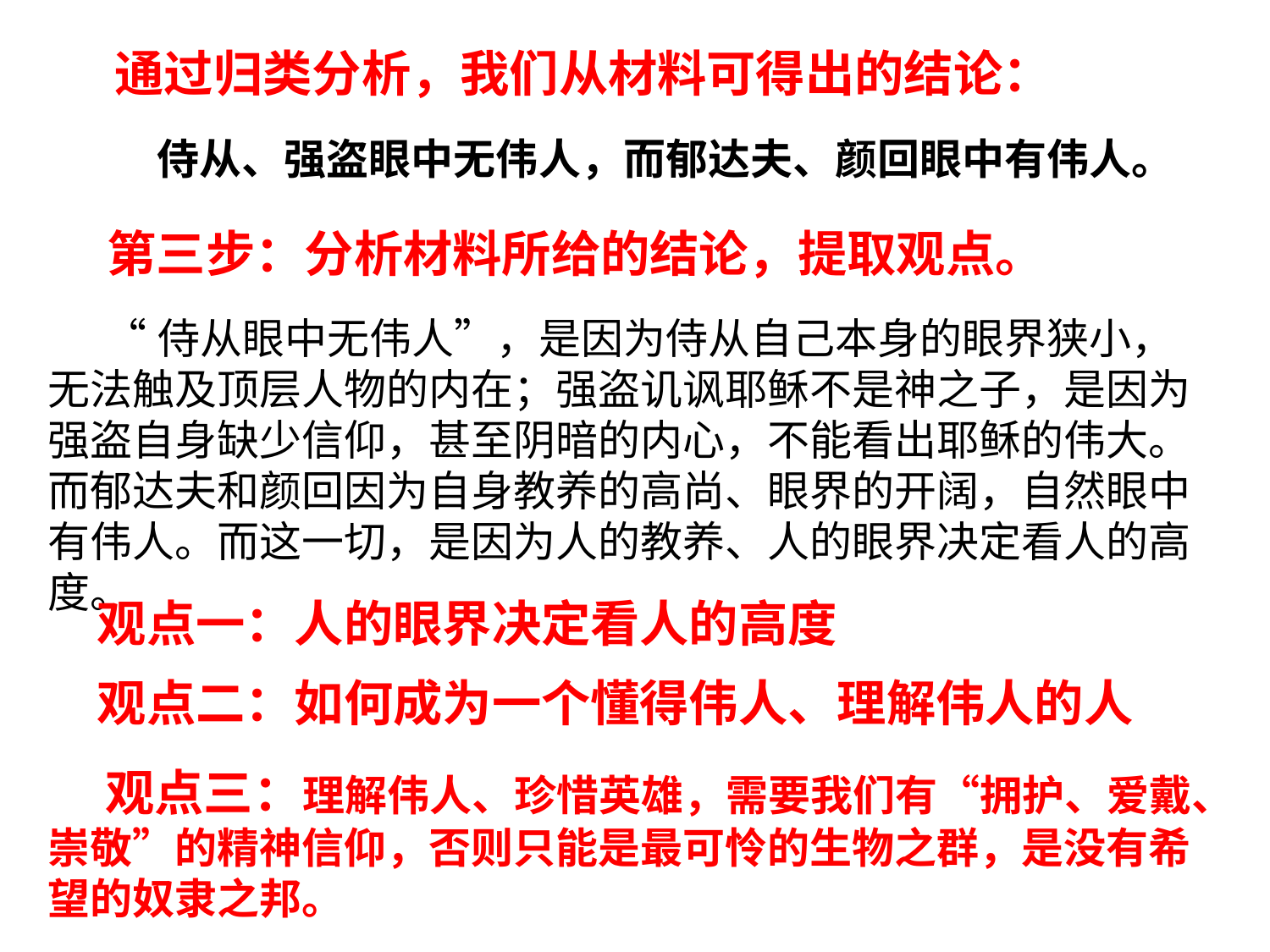

通过归类分析，我们从材料可得出的结论：
侍从、强盗眼中无伟人，而郁达夫、颜回眼中有伟人。
第三步：分析材料所给的结论，提取观点。
        “侍从眼中无伟人”，是因为侍从自己本身的眼界狭小，无法触及顶层人物的内在；强盗讥讽耶稣不是神之子，是因为强盗自身缺少信仰，甚至阴暗的内心，不能看出耶稣的伟大。而郁达夫和颜回因为自身教养的高尚、眼界的开阔，自然眼中有伟人。而这一切，是因为人的教养、人的眼界决定看人的高度。
观点一：人的眼界决定看人的高度
观点二：如何成为一个懂得伟人、理解伟人的人
     观点三：理解伟人、珍惜英雄，需要我们有“拥护、爱戴、崇敬”的精神信仰，否则只能是最可怜的生物之群，是没有希望的奴隶之邦。